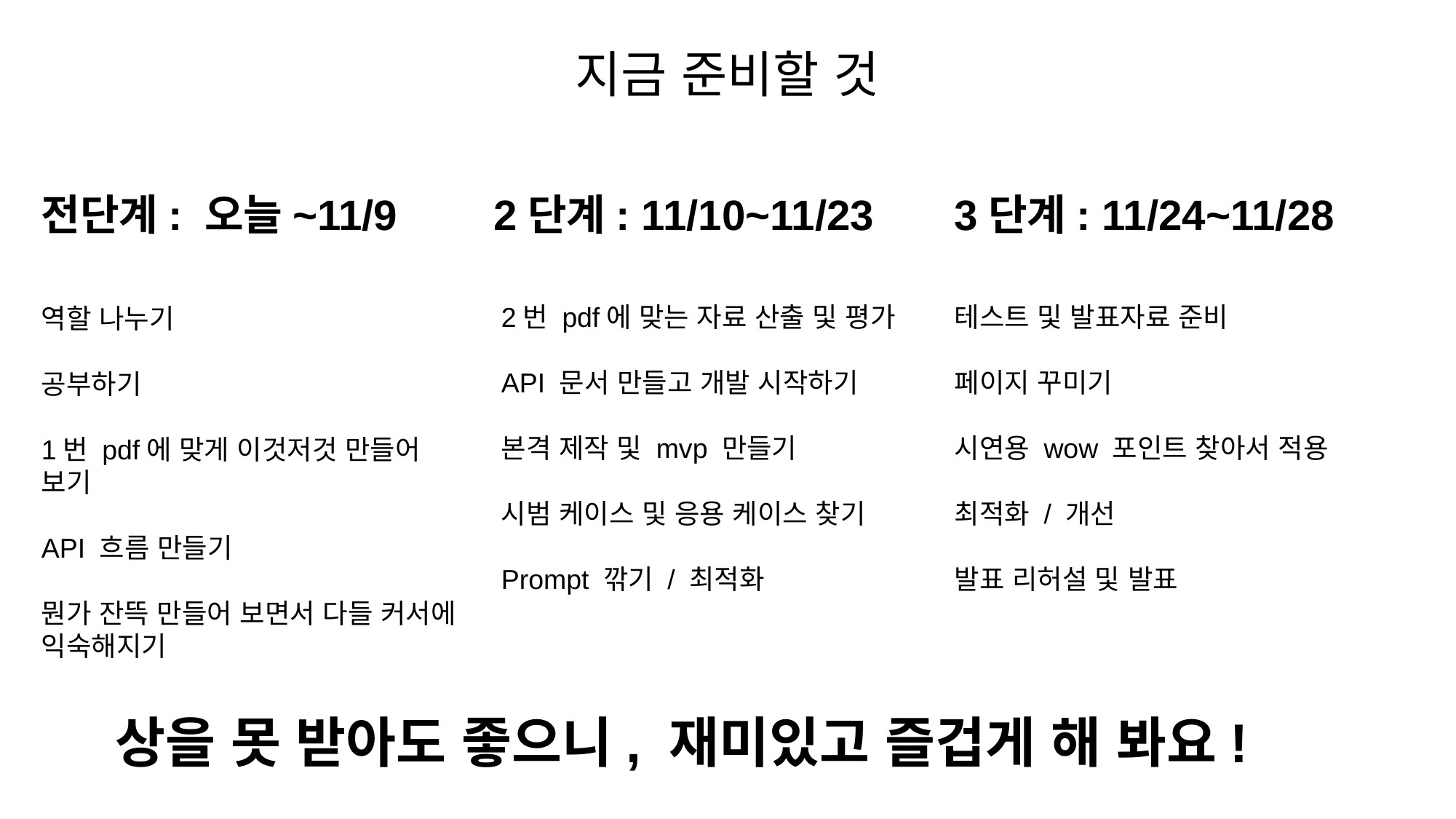

지금 준비할 것
전단계: 오늘~11/9
2단계: 11/10~11/23
3단계: 11/24~11/28
2번 pdf에 맞는 자료 산출 및 평가

API 문서 만들고 개발 시작하기

본격 제작 및 mvp 만들기

시범 케이스 및 응용 케이스 찾기

Prompt 깎기 / 최적화
테스트 및 발표자료 준비

페이지 꾸미기

시연용 wow 포인트 찾아서 적용

최적화 / 개선

발표 리허설 및 발표
역할 나누기

공부하기

1번 pdf에 맞게 이것저것 만들어 보기

API 흐름 만들기

뭔가 잔뜩 만들어 보면서 다들 커서에 익숙해지기
상을 못 받아도 좋으니, 재미있고 즐겁게 해 봐요!